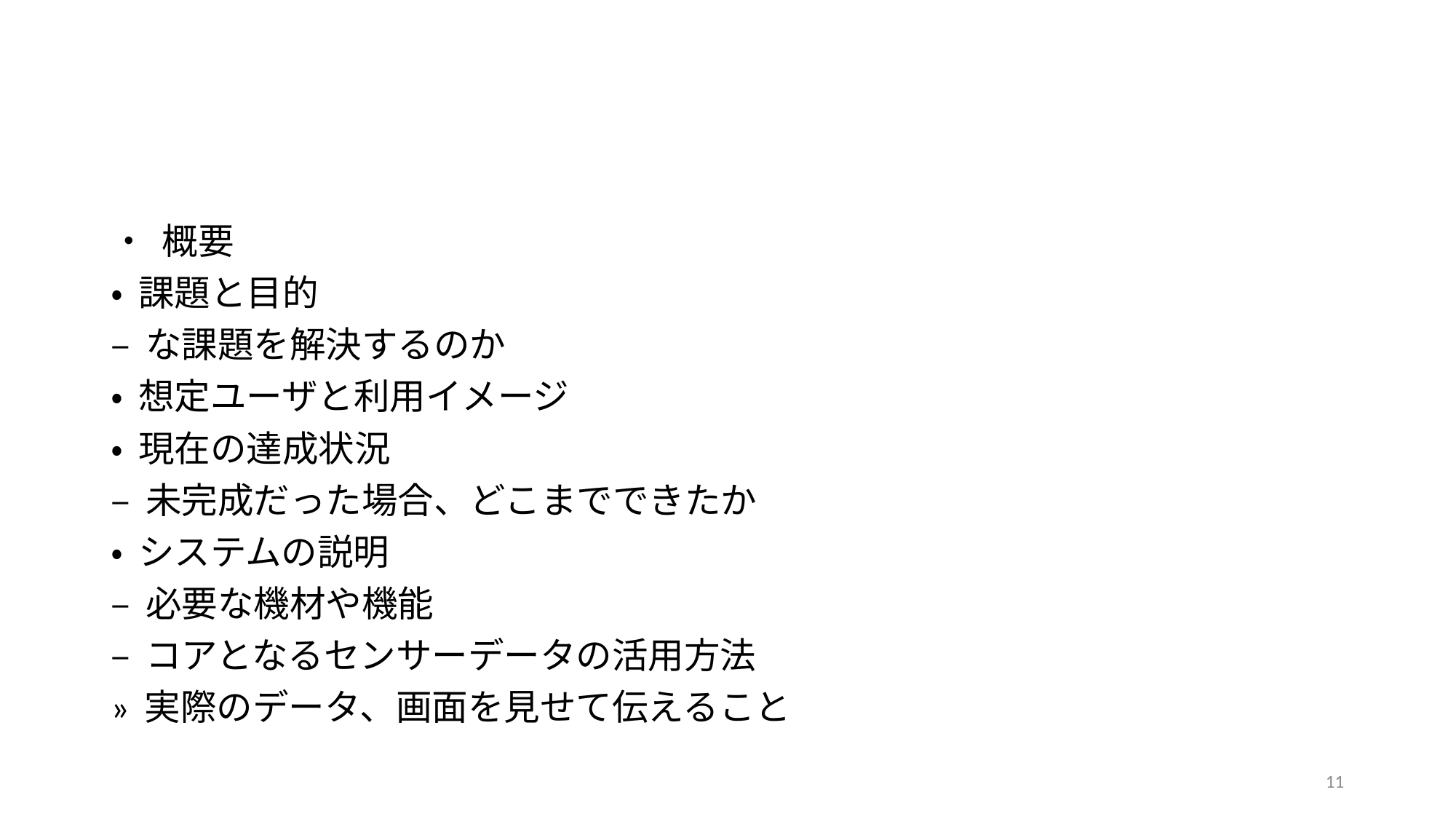

#
• 概要
• 課題と目的
– な課題を解決するのか
• 想定ユーザと利用イメージ
• 現在の達成状況
– 未完成だった場合、どこまでできたか
• システムの説明
– 必要な機材や機能
– コアとなるセンサーデータの活用方法
» 実際のデータ、画面を見せて伝えること
11